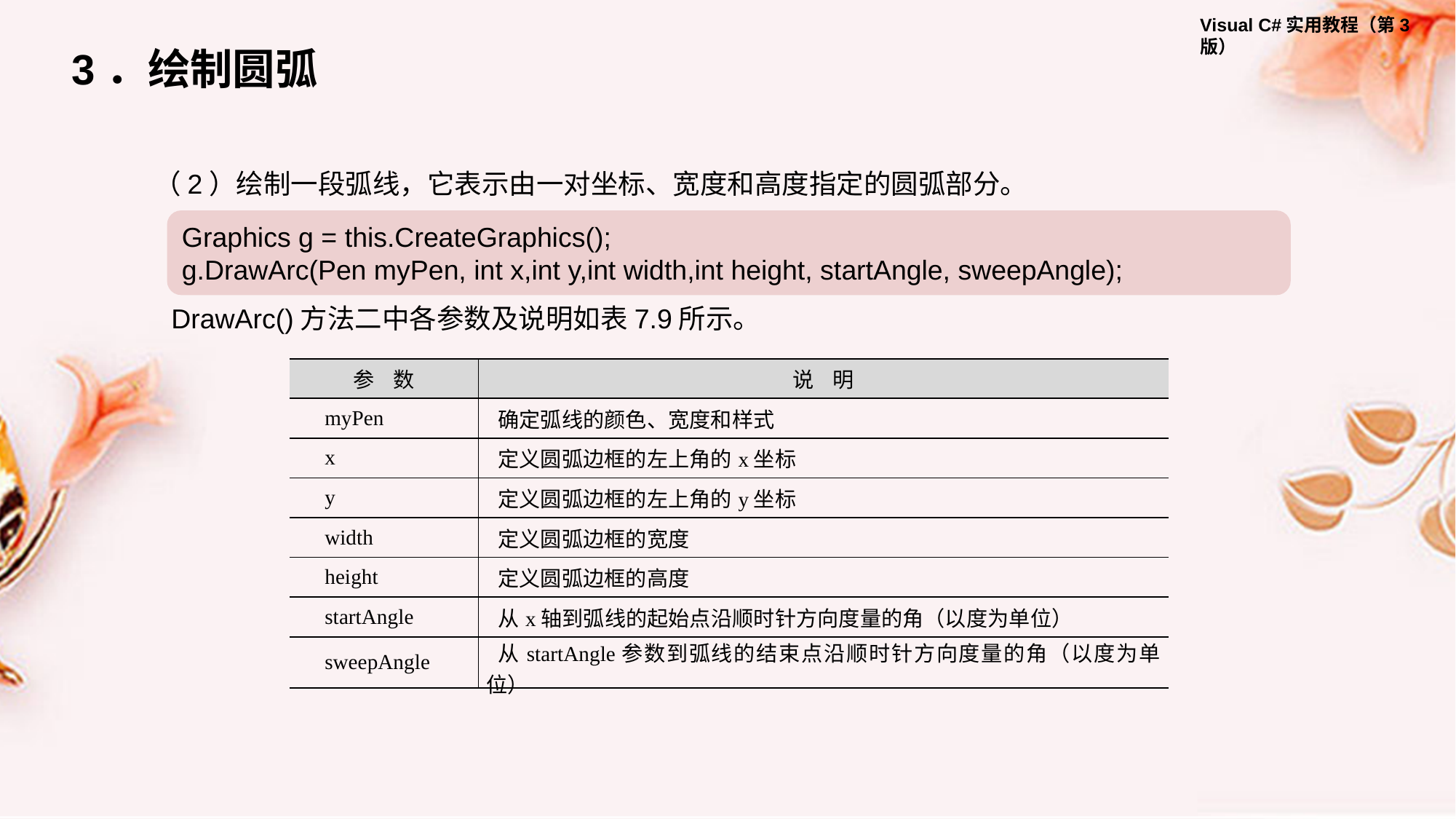

3．绘制圆弧
（2）绘制一段弧线，它表示由一对坐标、宽度和高度指定的圆弧部分。
Graphics g = this.CreateGraphics();
g.DrawArc(Pen myPen, int x,int y,int width,int height, startAngle, sweepAngle);
DrawArc()方法二中各参数及说明如表7.9所示。
| 参 数 | 说 明 |
| --- | --- |
| myPen | 确定弧线的颜色、宽度和样式 |
| x | 定义圆弧边框的左上角的x坐标 |
| y | 定义圆弧边框的左上角的y坐标 |
| width | 定义圆弧边框的宽度 |
| height | 定义圆弧边框的高度 |
| startAngle | 从x轴到弧线的起始点沿顺时针方向度量的角（以度为单位） |
| sweepAngle | 从startAngle参数到弧线的结束点沿顺时针方向度量的角（以度为单位） |